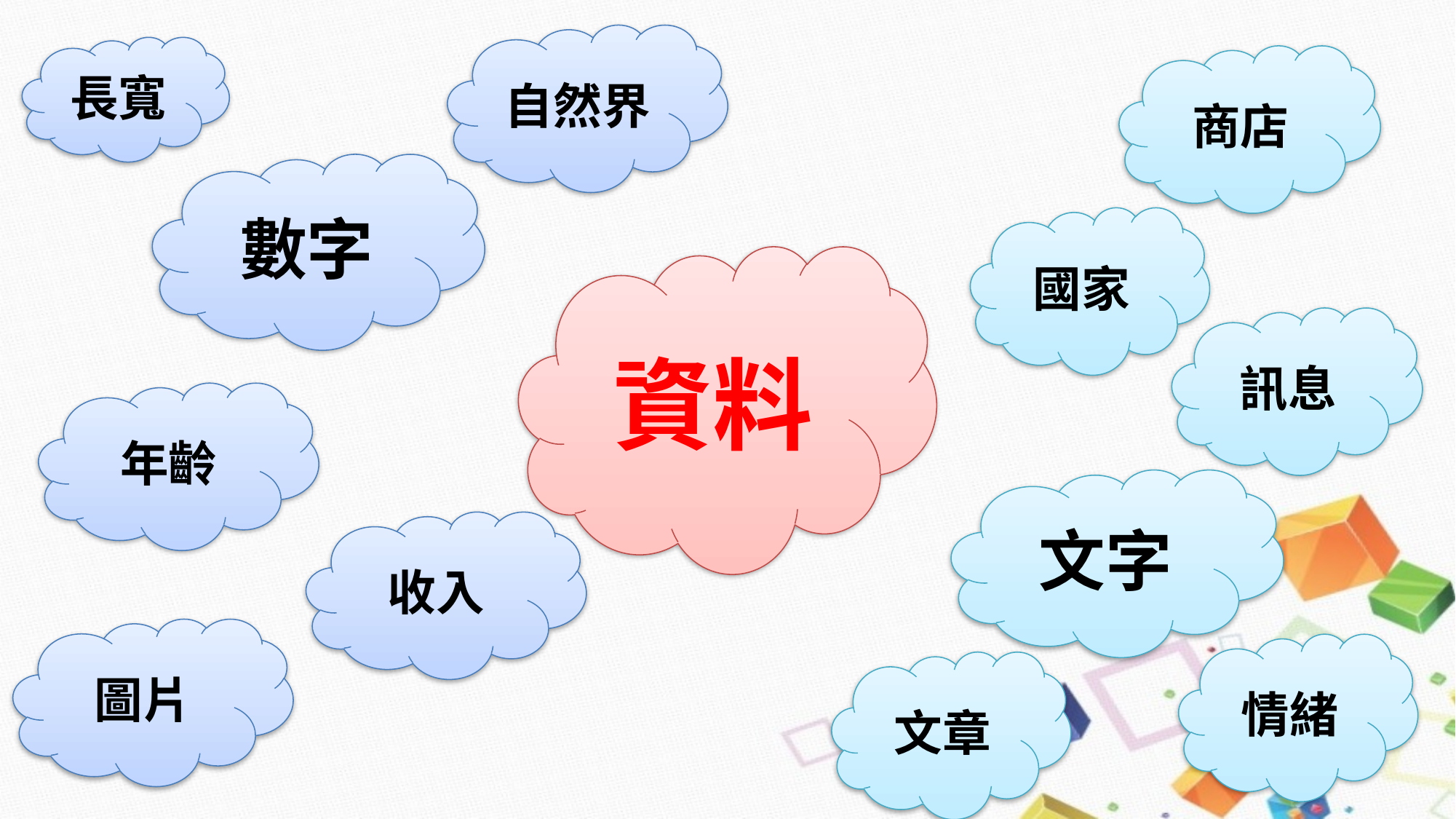

自然界
長寬
商店
數字
國家
資料
訊息
年齡
文字
收入
圖片
情緒
文章